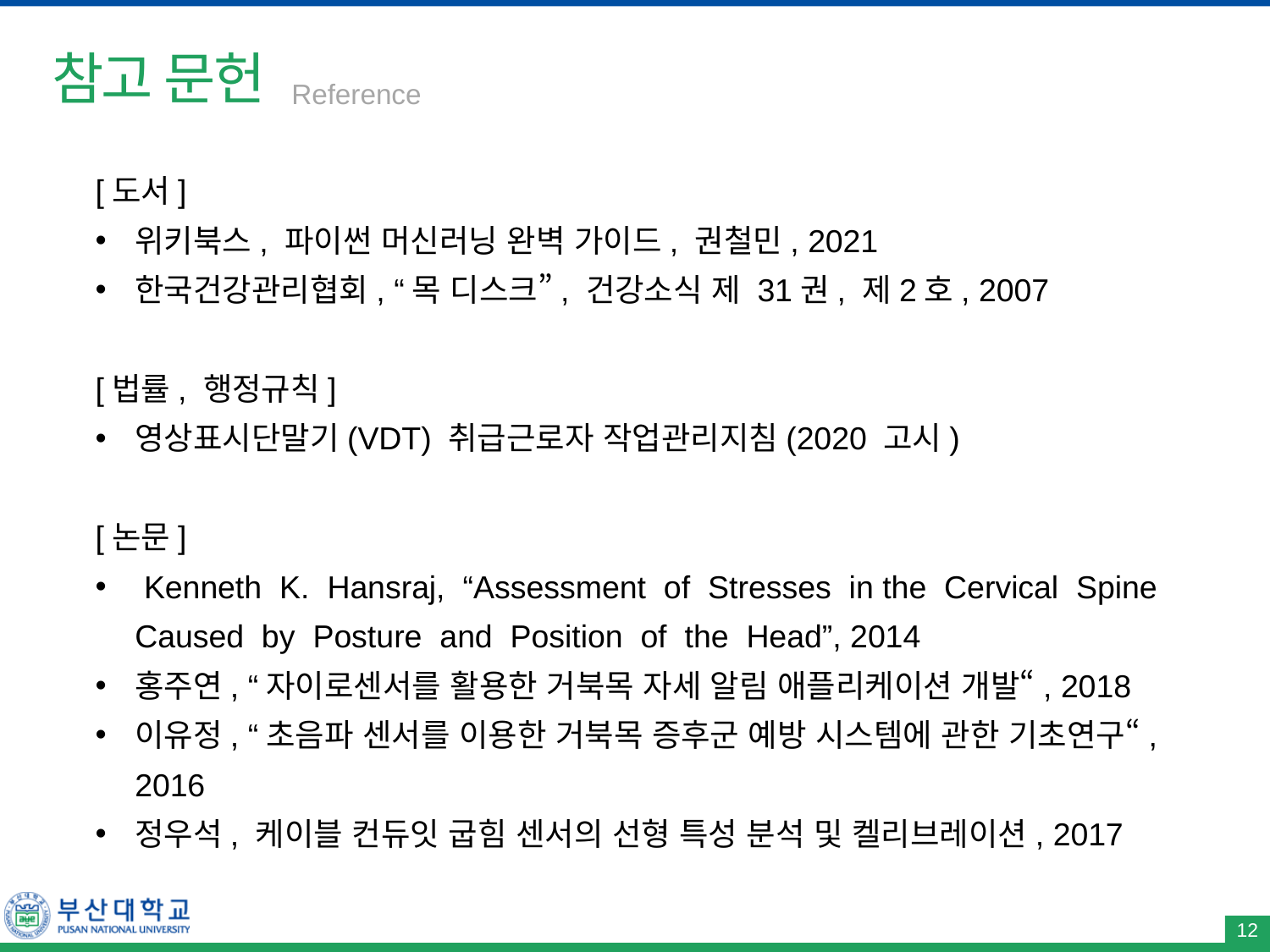

# 참고 문헌
 Reference
[도서]
위키북스, 파이썬 머신러닝 완벽 가이드, 권철민, 2021
한국건강관리협회, “목 디스크”, 건강소식 제 31권, 제2호, 2007

[법률, 행정규칙]
영상표시단말기(VDT) 취급근로자 작업관리지침(2020 고시)

[논문]
 Kenneth  K.  Hansraj,  “Assessment  of  Stresses  in the  Cervical  Spine  Caused  by  Posture  and  Position  of  the  Head”, 2014
홍주연, “자이로센서를 활용한 거북목 자세 알림 애플리케이션 개발“, 2018
이유정, “초음파 센서를 이용한 거북목 증후군 예방 시스템에 관한 기초연구“, 2016
정우석, 케이블 컨듀잇 굽힘 센서의 선형 특성 분석 및 켈리브레이션, 2017
12